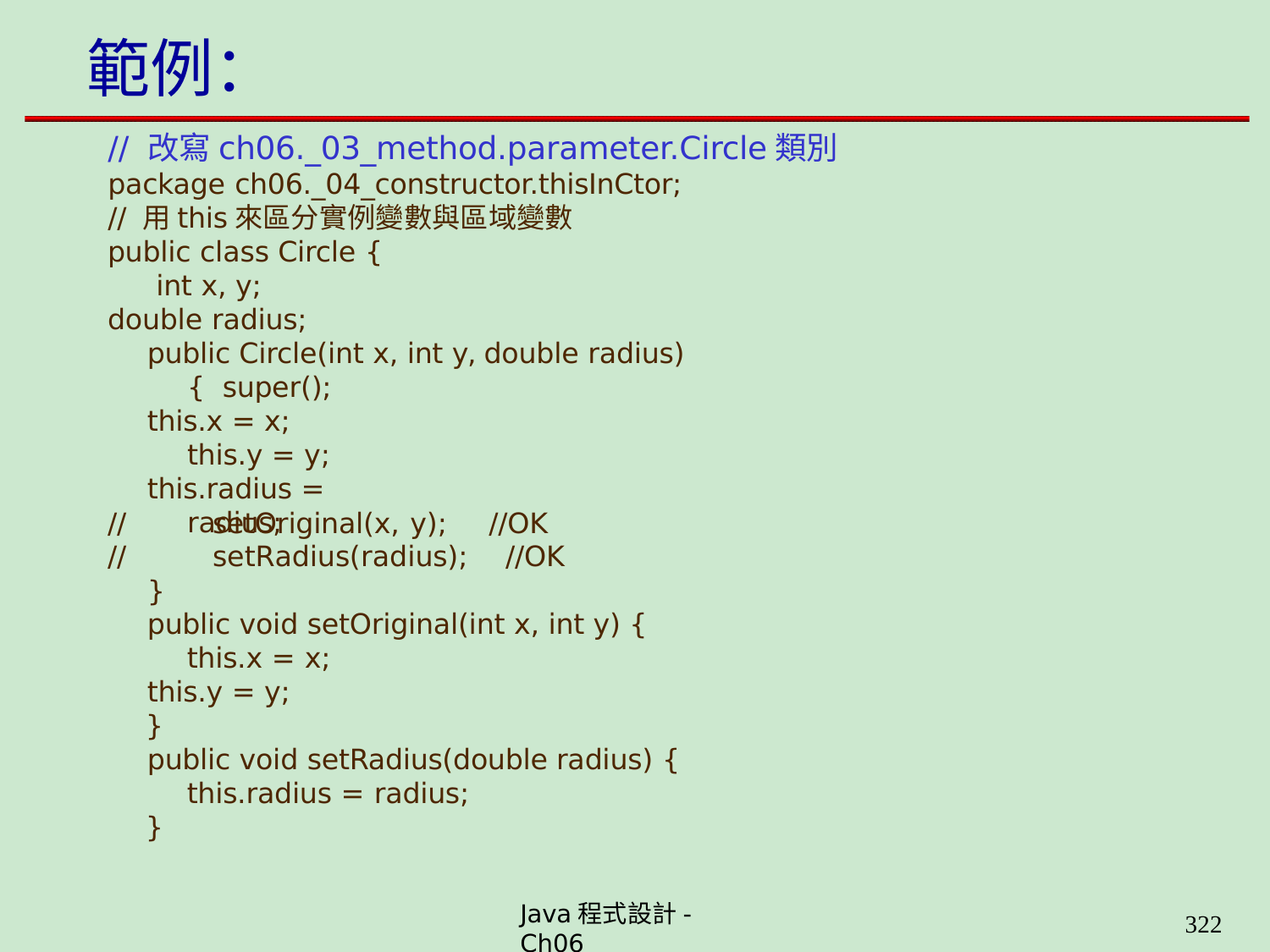

# 範例：
// 改寫ch06._03_method.parameter.Circle類別
package ch06._04_constructor.thisInCtor;
// 用this來區分實例變數與區域變數
public class Circle {  int x, y;
double radius;
public Circle(int x, int y, double radius) {  super();
this.x = x;  this.y = y;
this.radius = radius;
//
//
setOriginal(x, y);	//OK  setRadius(radius);		//OK
}
public void setOriginal(int x, int y) {  this.x = x;
this.y = y;
}
public void setRadius(double radius) {  this.radius = radius;
}
Java程式設計-Ch06
322